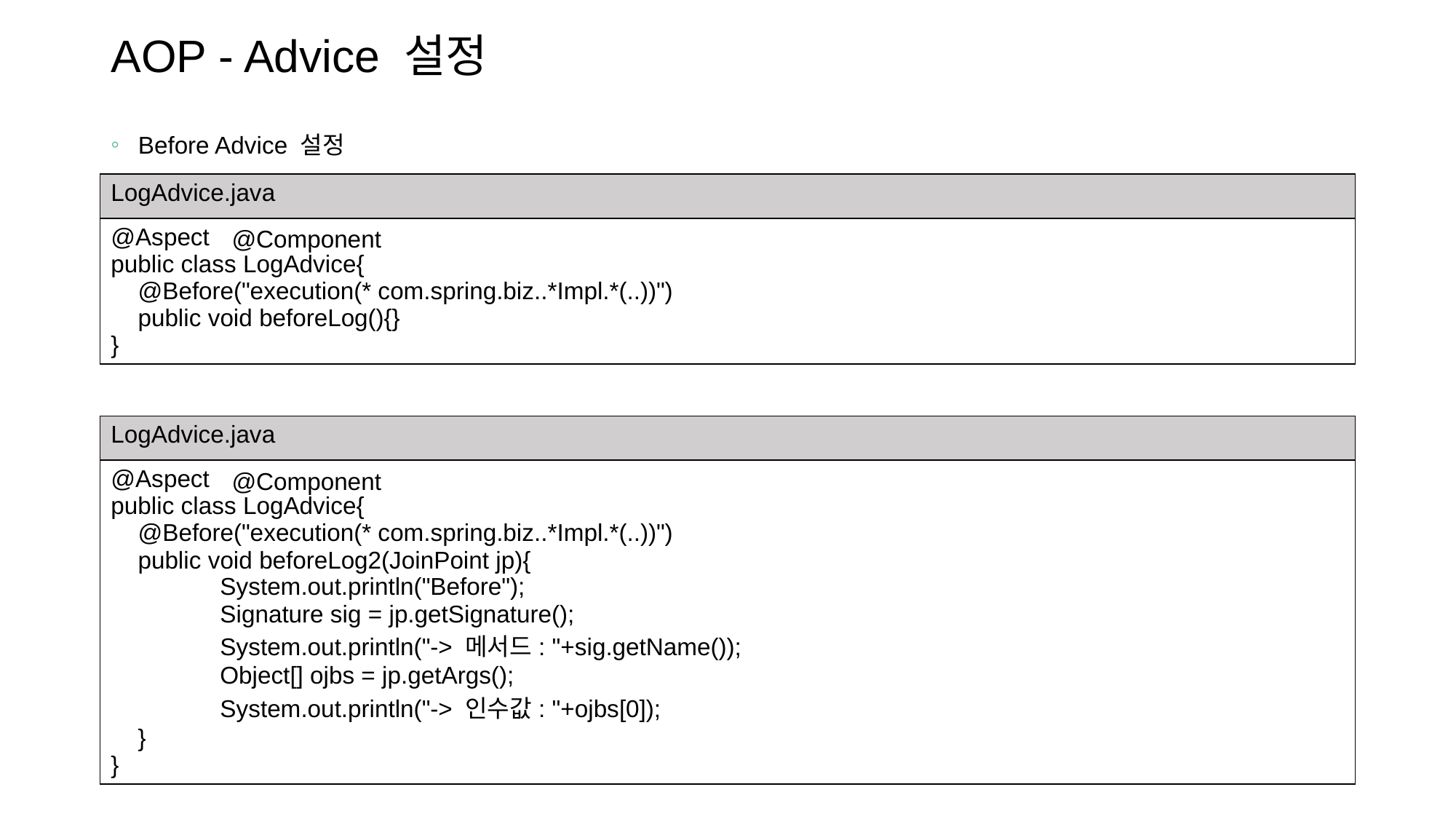

# AOP - Advice 설정
Before Advice 설정
| LogAdvice.java |
| --- |
| @Aspect public class LogAdvice{ @Before("execution(\* com.spring.biz..\*Impl.\*(..))") public void beforeLog(){} } |
@Component
| LogAdvice.java |
| --- |
| @Aspect public class LogAdvice{ @Before("execution(\* com.spring.biz..\*Impl.\*(..))") public void beforeLog2(JoinPoint jp){ System.out.println("Before"); Signature sig = jp.getSignature(); System.out.println("-> 메서드: "+sig.getName()); Object[] ojbs = jp.getArgs(); System.out.println("-> 인수값: "+ojbs[0]); } } |
@Component